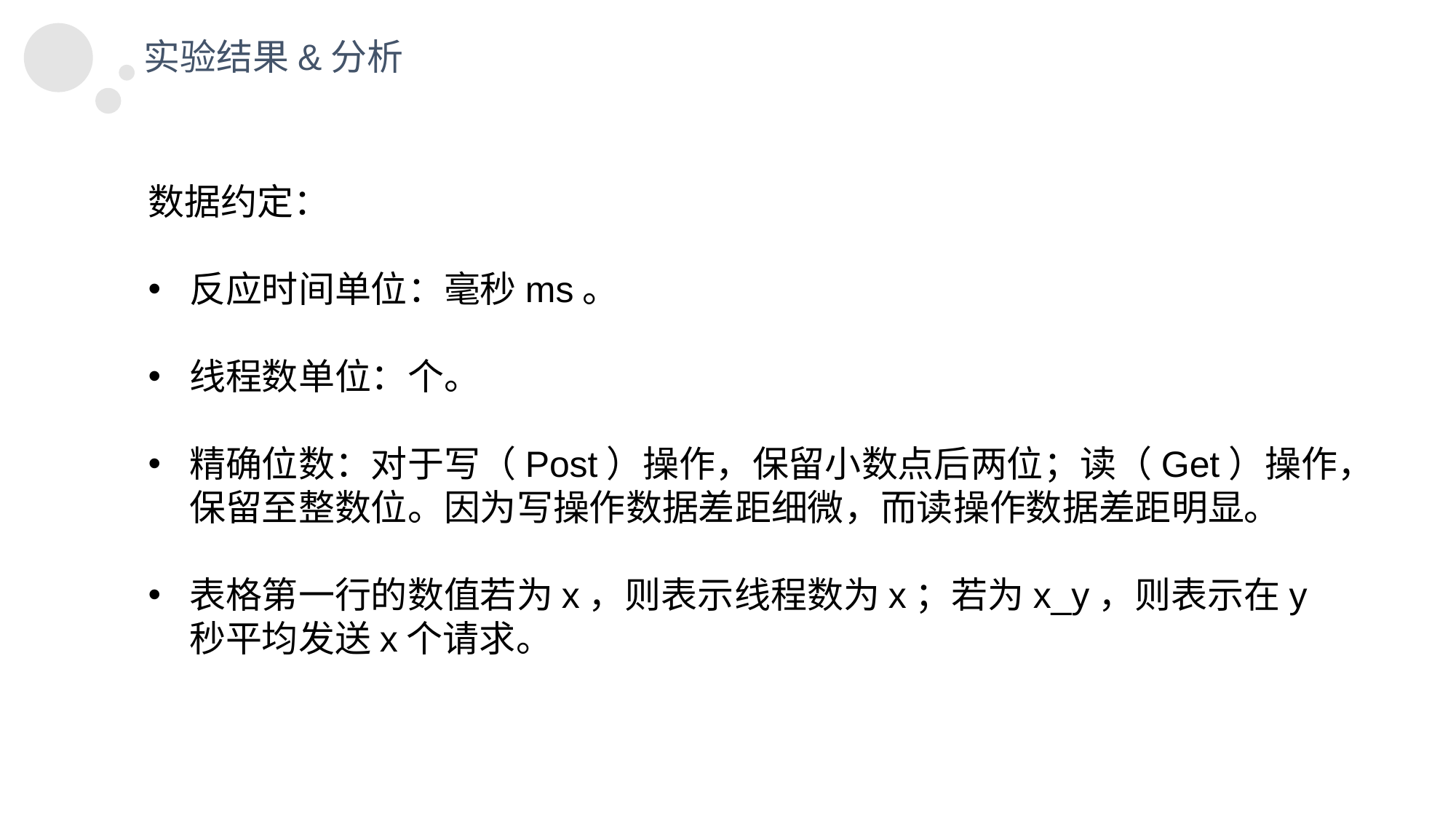

实验结果&分析
数据约定：

反应时间单位：毫秒ms。

线程数单位：个。

精确位数：对于写（Post）操作，保留小数点后两位；读（Get）操作，保留至整数位。因为写操作数据差距细微，而读操作数据差距明显。

表格第一行的数值若为x，则表示线程数为x；若为x_y，则表示在y秒平均发送x个请求。